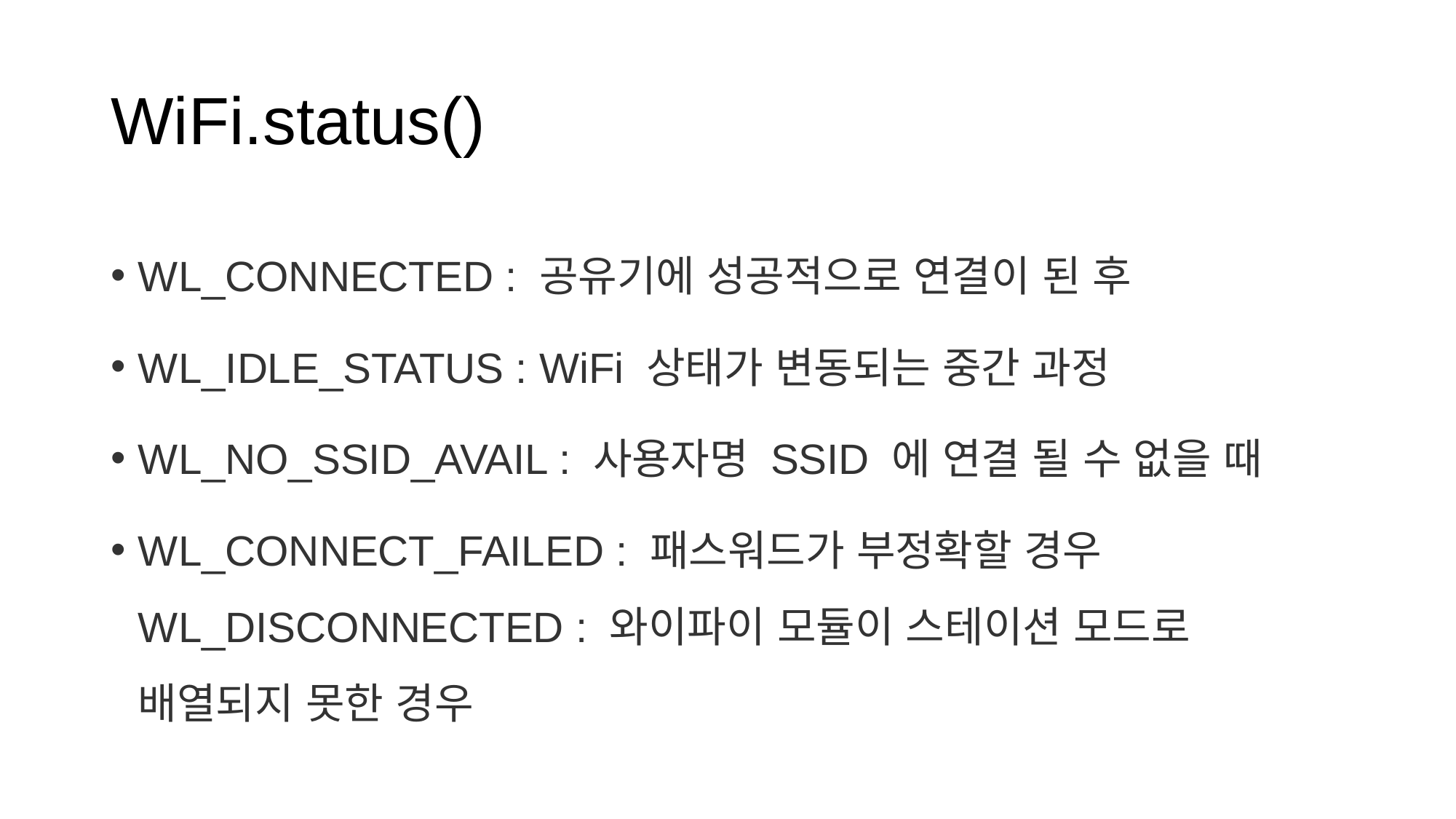

# WiFi.status()
WL_CONNECTED : 공유기에 성공적으로 연결이 된 후
WL_IDLE_STATUS : WiFi 상태가 변동되는 중간 과정
WL_NO_SSID_AVAIL : 사용자명 SSID 에 연결 될 수 없을 때
WL_CONNECT_FAILED : 패스워드가 부정확할 경우
WL_DISCONNECTED : 와이파이 모듈이 스테이션 모드로 배열되지 못한 경우